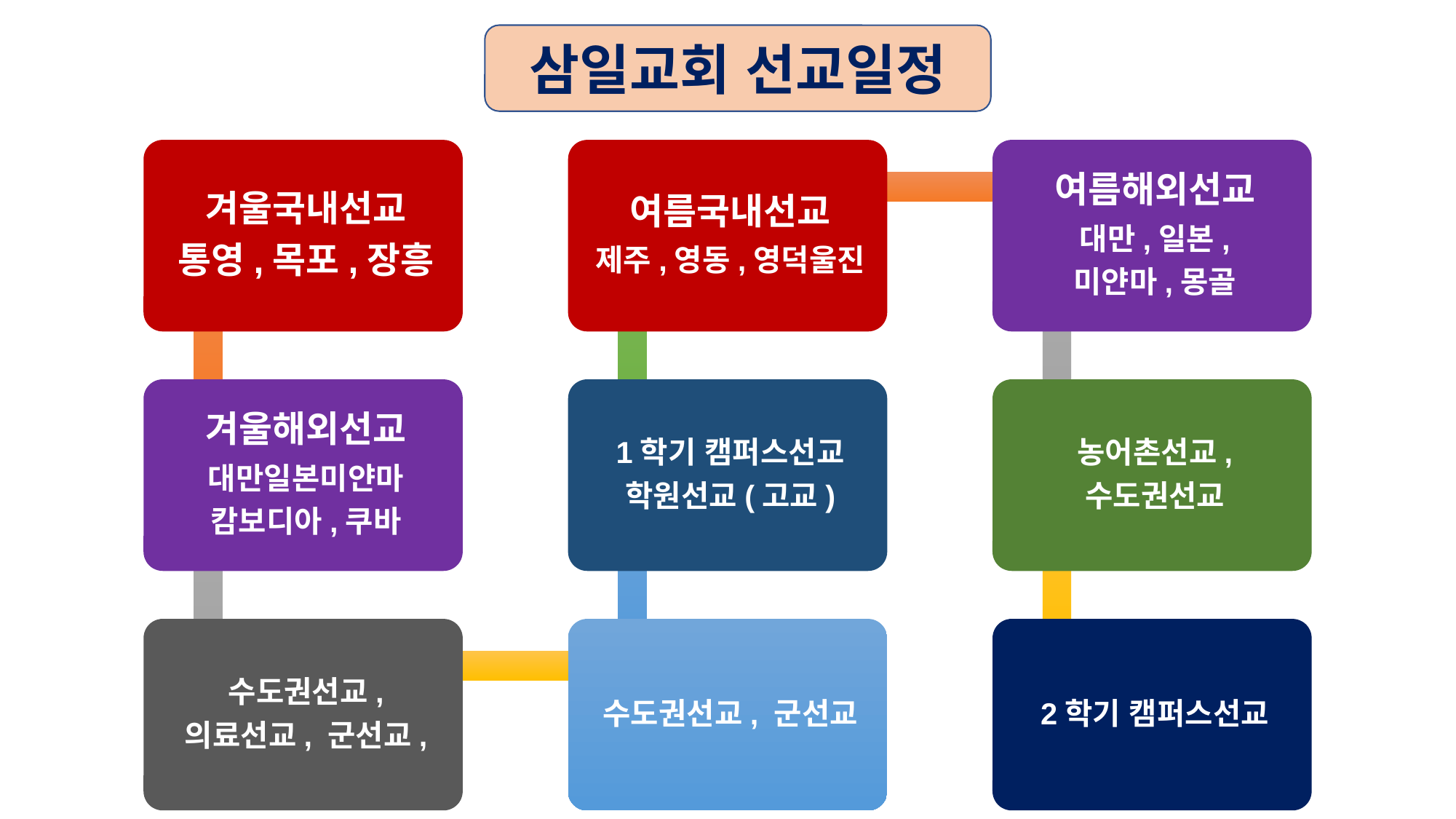

삼일교회 선교일정
겨울국내선교
통영,목포,장흥
겨울해외선교
대만일본미얀마
캄보디아,쿠바
수도권선교,
의료선교, 군선교,
수도권선교, 군선교
1학기 캠퍼스선교
학원선교(고교)
여름국내선교
제주,영동,영덕울진
여름해외선교
대만,일본,
미얀마,몽골
농어촌선교,
수도권선교
2학기 캠퍼스선교